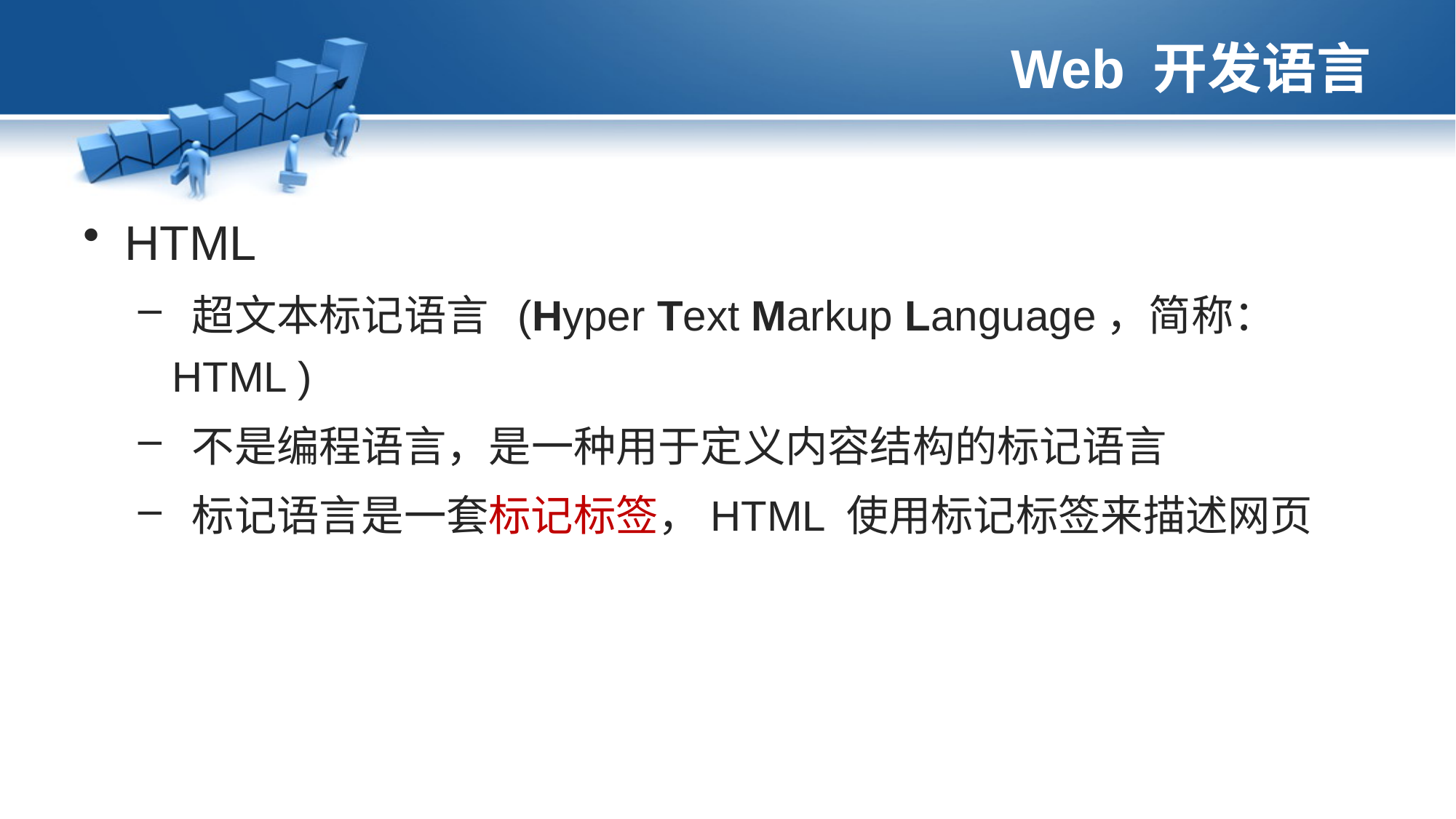

# Web 开发语言
HTML
 超文本标记语言  (Hyper Text Markup Language，简称：HTML )
 不是编程语言，是一种用于定义内容结构的标记语言
 标记语言是一套标记标签，HTML 使用标记标签来描述网页